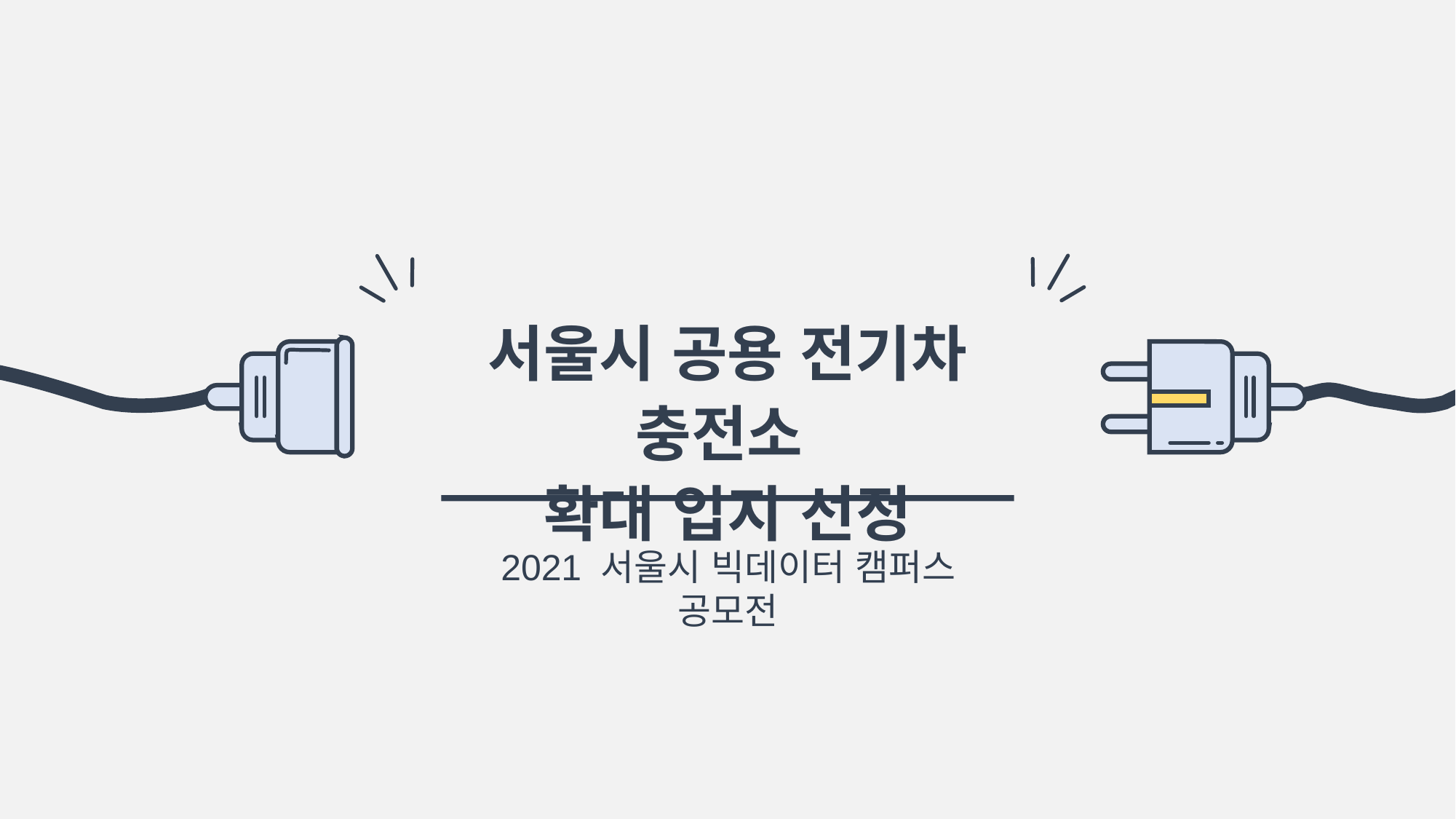

서울시 공용 전기차 충전소
확대 입지 선정

2021 서울시 빅데이터 캠퍼스 공모전